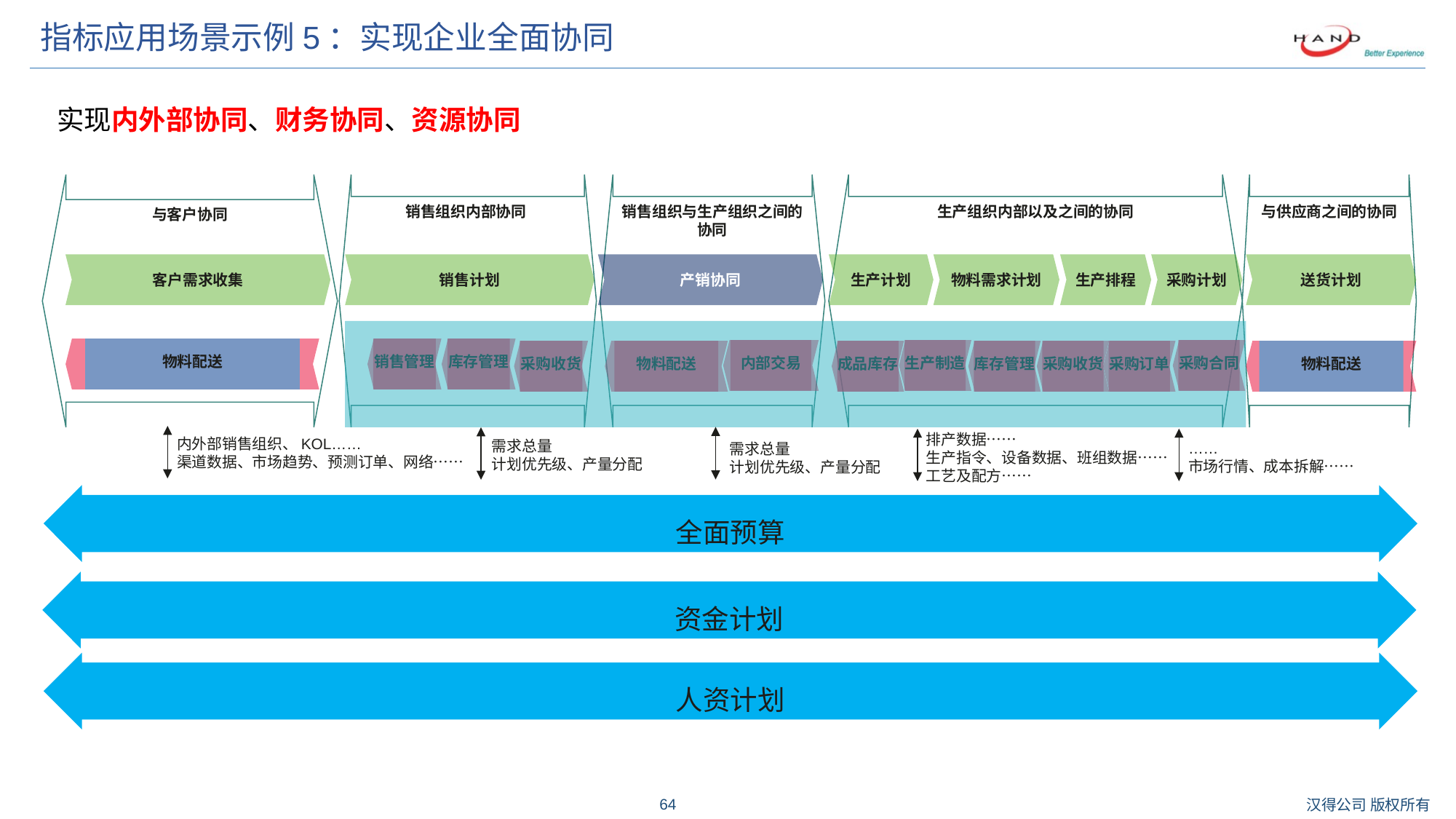

# 指标应用场景示例5：实现企业全面协同
实现内外部协同、财务协同、资源协同
与客户协同
销售组织内部协同
销售组织与生产组织之间的协同
生产组织内部以及之间的协同
与供应商之间的协同
客户需求收集
销售计划
产销协同
生产计划
物料需求计划
生产排程
采购计划
送货计划

物料配送

销售管理

库存管理

内部交易

生产制造

采购合同

成品库存

库存管理

采购收货

采购订单

采购收货

物料配送

物料配送

排产数据……
生产指令、设备数据、班组数据……
工艺及配方……
内外部销售组织、KOL……
渠道数据、市场趋势、预测订单、网络……
需求总量
计划优先级、产量分配
……
市场行情、成本拆解……
需求总量
计划优先级、产量分配
全面预算
资金计划
人资计划